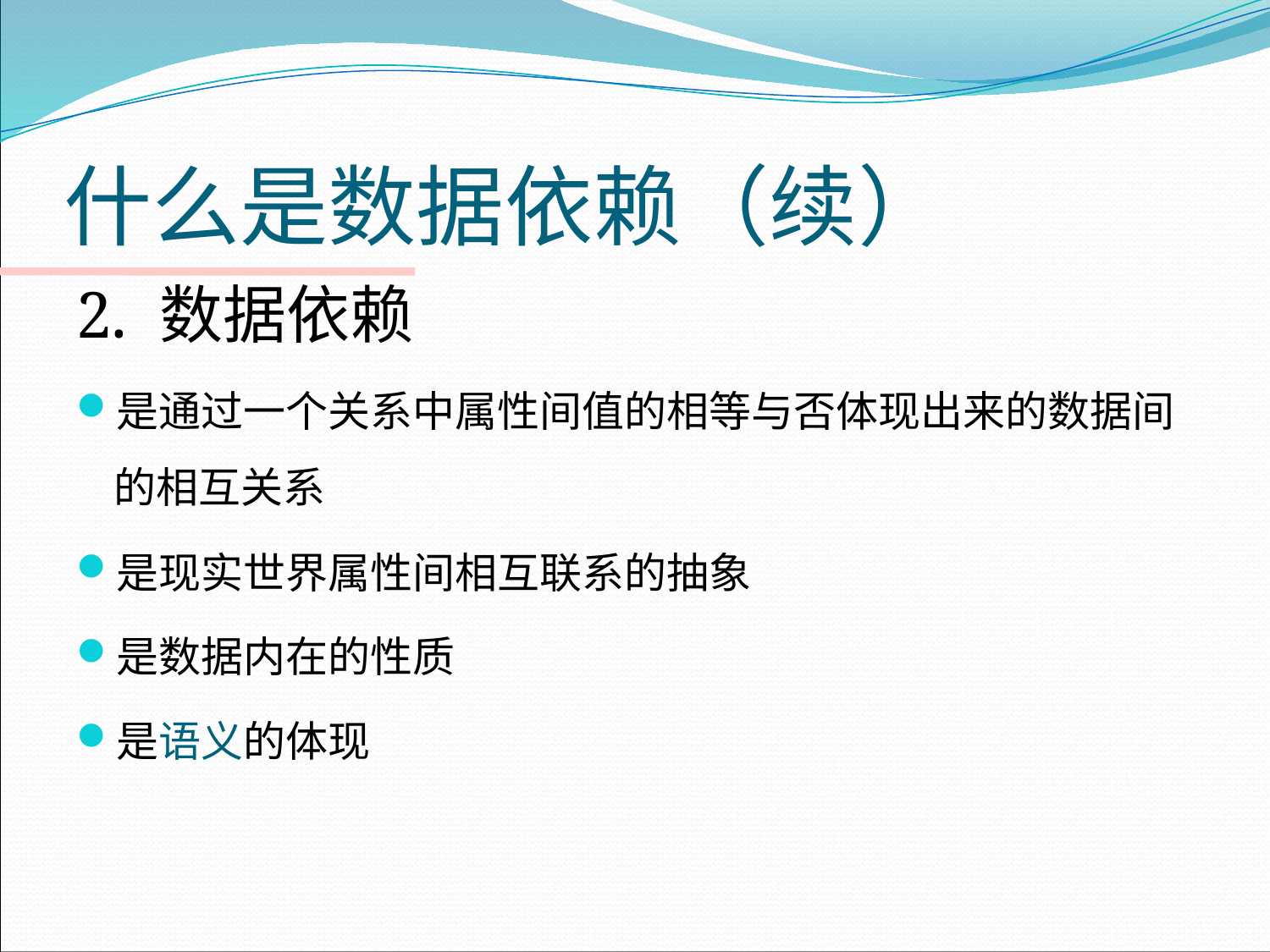

# 什么是数据依赖（续）
2. 数据依赖
是通过一个关系中属性间值的相等与否体现出来的数据间的相互关系
是现实世界属性间相互联系的抽象
是数据内在的性质
是语义的体现

522